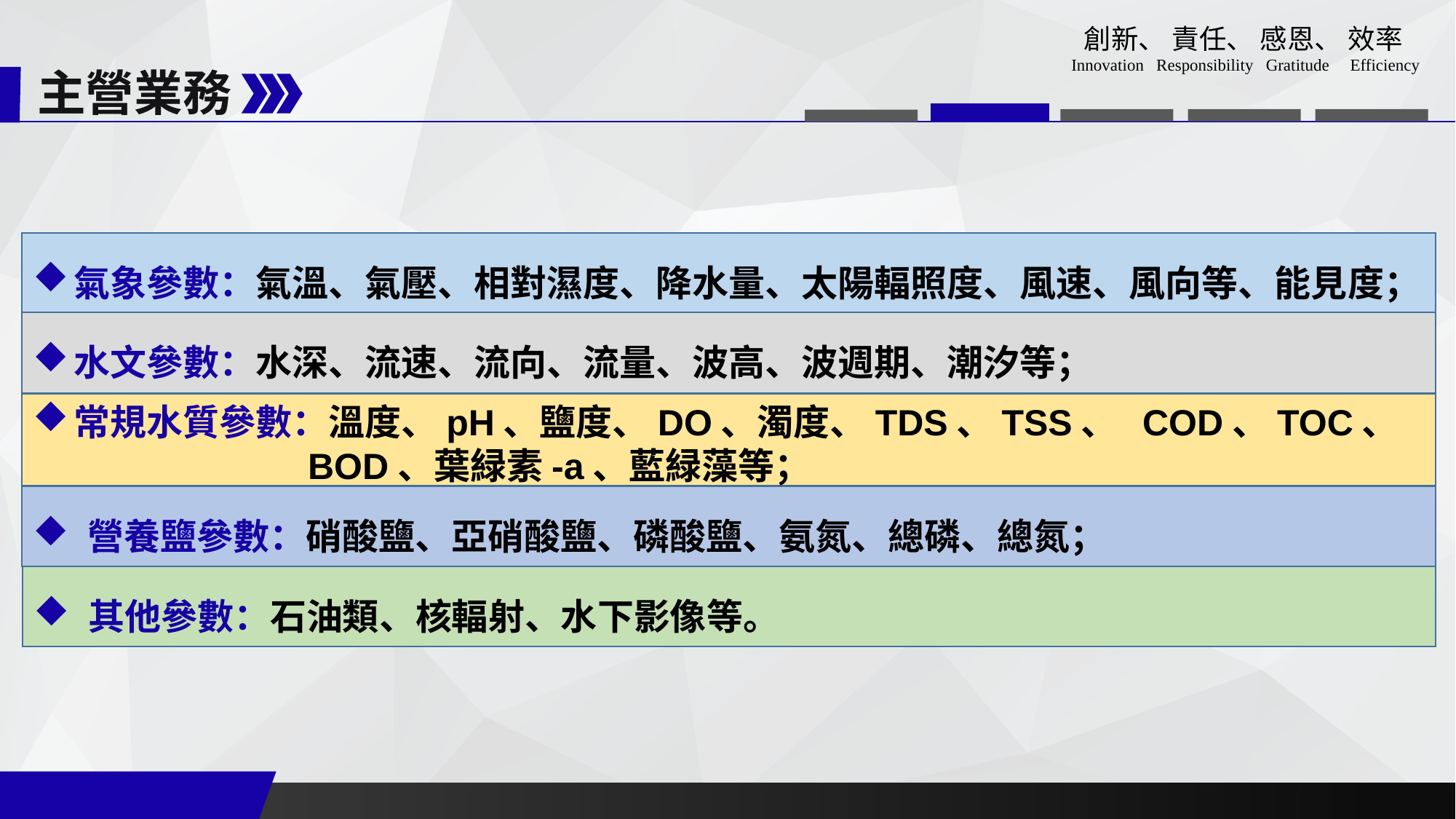

主營業務

氣象參數：氣溫、氣壓、相對濕度、降水量、太陽輻照度、風速、風向等、能見度；

水文參數：水深、流速、流向、流量、波高、波週期、潮汐等；

常規水質參數：溫度、pH、鹽度、DO、濁度、TDS、TSS、  COD、TOC、
                           BOD、葉緑素-a、藍緑藻等；

營養鹽參數：硝酸鹽、亞硝酸鹽、磷酸鹽、氨氮、總磷、總氮；

其他參數：石油類、核輻射、水下影像等。